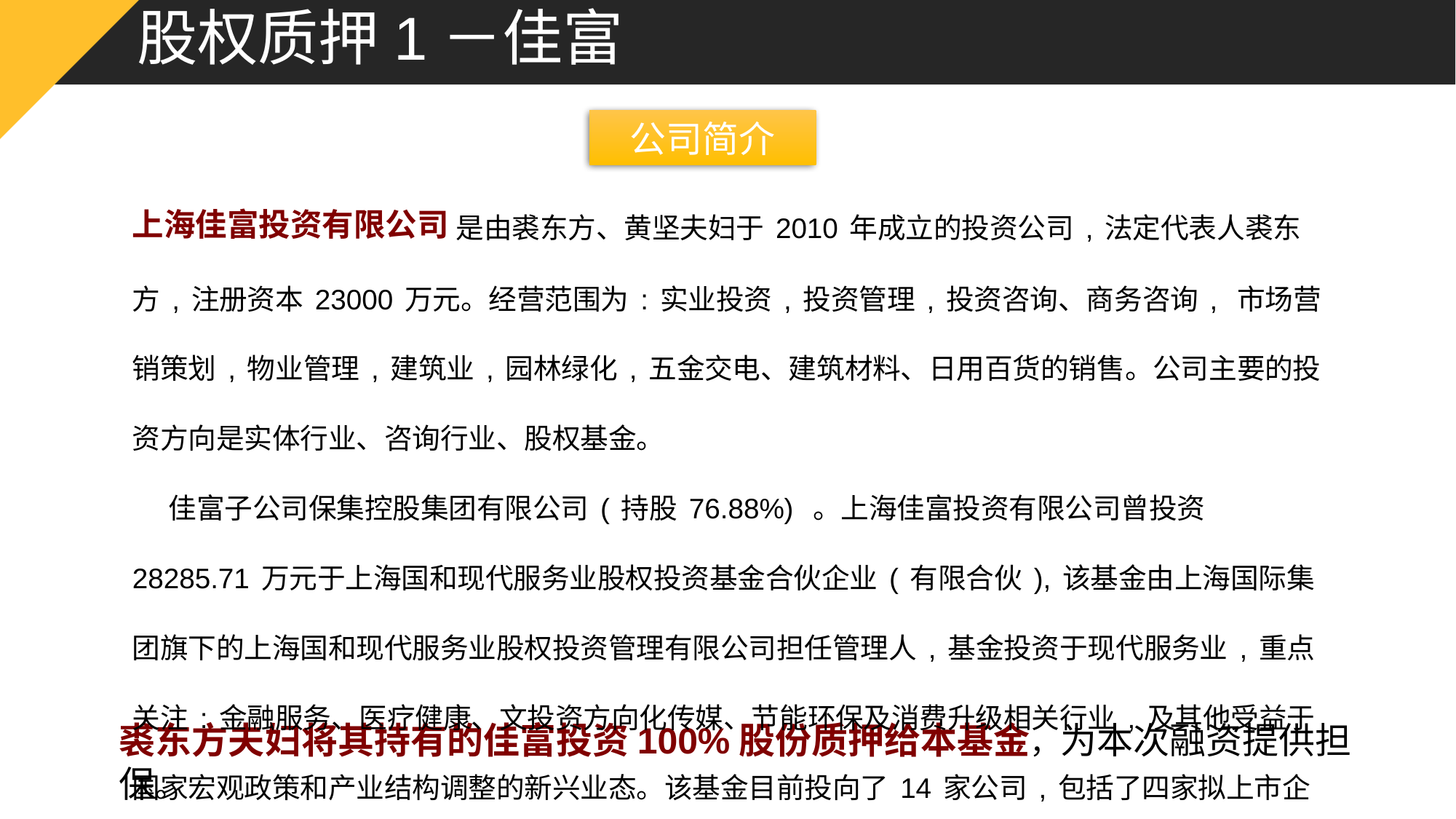

# 股权质押1－佳富
公司简介
上海佳富投资有限公司 是由裘东方、黄坚夫妇于2010年成立的投资公司,法定代表人裘东方,注册资本23000万元。经营范围为:实业投资,投资管理,投资咨询、商务咨询, 市场营销策划,物业管理,建筑业,园林绿化,五金交电、建筑材料、日用百货的销售。公司主要的投资方向是实体行业、咨询行业、股权基金。
    佳富子公司保集控股集团有限公司(持股76.88%) 。上海佳富投资有限公司曾投资28285.71万元于上海国和现代服务业股权投资基金合伙企业(有限合伙),该基金由上海国际集团旗下的上海国和现代服务业股权投资管理有限公司担任管理人,基金投资于现代服务业,重点关注:金融服务、医疗健康、文投资方向化传媒、节能环保及消费升级相关行业,及其他受益于国家宏观政策和产业结构调整的新兴业态。该基金目前投向了14家公司,包括了四家拟上市企业、一家拟定增的上市公司和三家成长型企业。四家拟上市企业中已有三家进行了预披露,基金运营良好,预期收益丰厚。
裘东方夫妇将其持有的佳富投资100%股份质押给本基金，为本次融资提供担保。